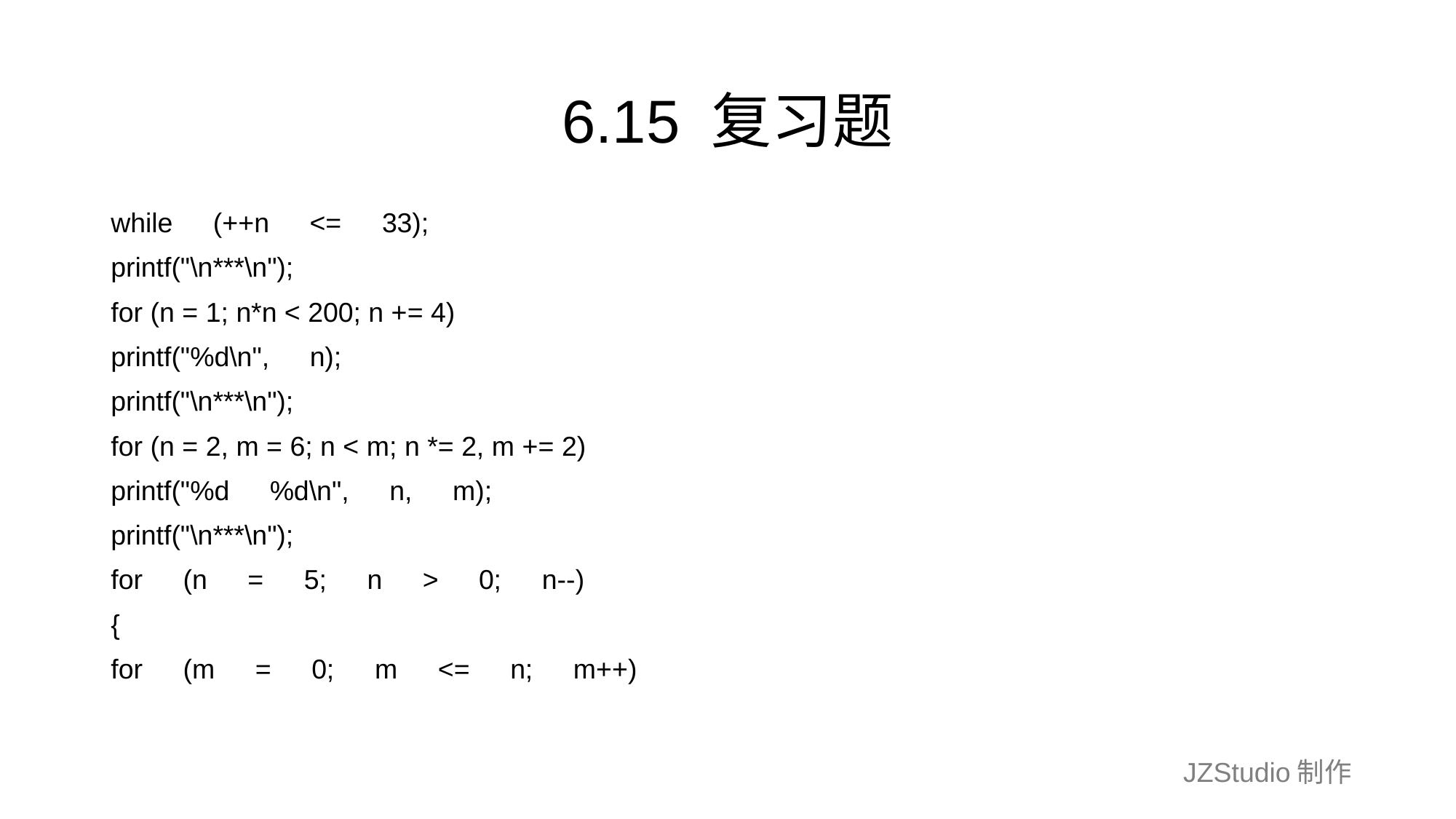

# 6.15 复习题
while　(++n　<=　33);
printf("\n***\n");
for (n = 1; n*n < 200; n += 4)
printf("%d\n",　n);
printf("\n***\n");
for (n = 2, m = 6; n < m; n *= 2, m += 2)
printf("%d　%d\n",　n,　m);
printf("\n***\n");
for　(n　=　5;　n　>　0;　n--)
{
for　(m　=　0;　m　<=　n;　m++)